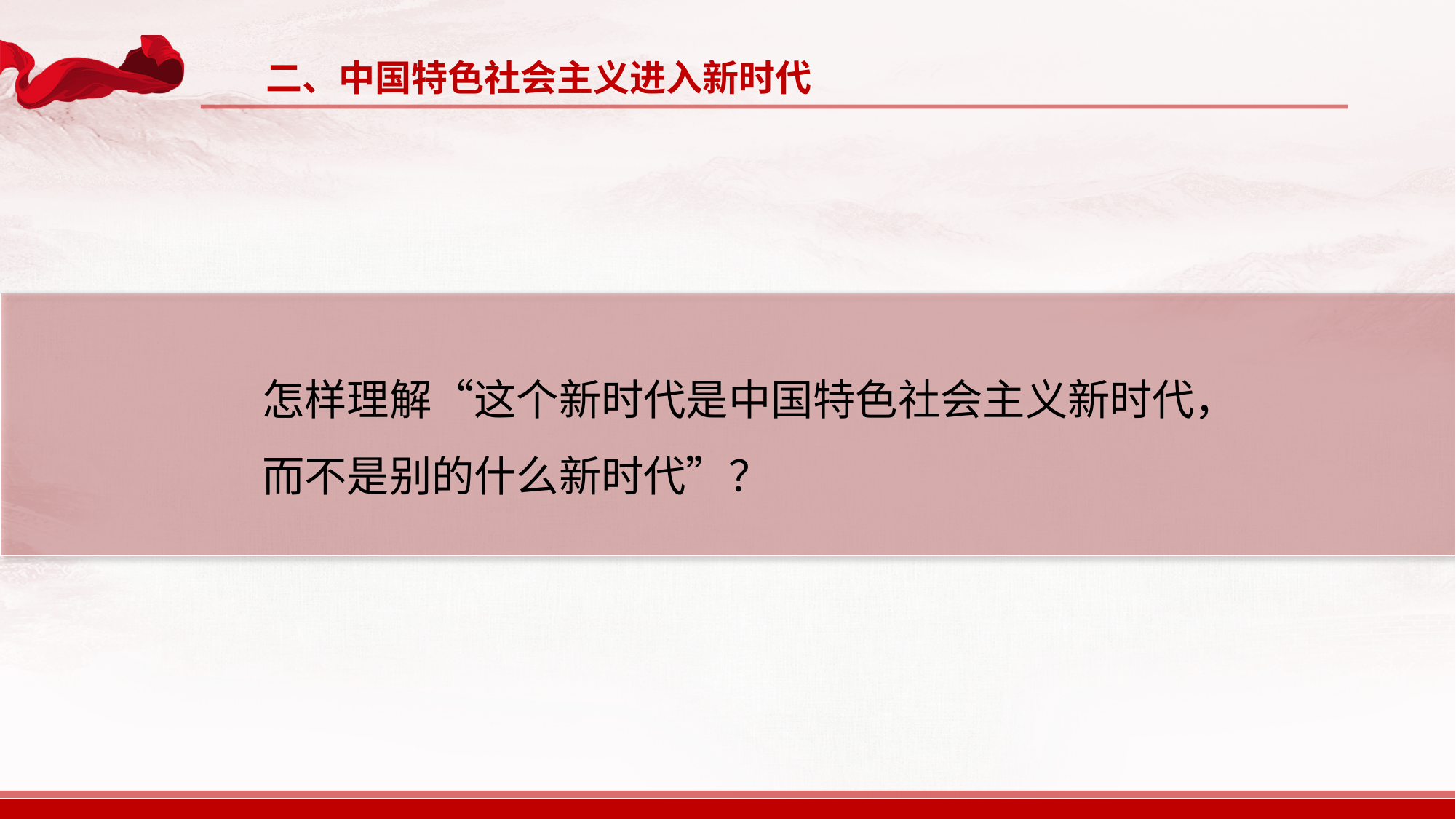

二、中国特色社会主义进入新时代

怎样理解“这个新时代是中国特色社会主义新时代，而不是别的什么新时代”？